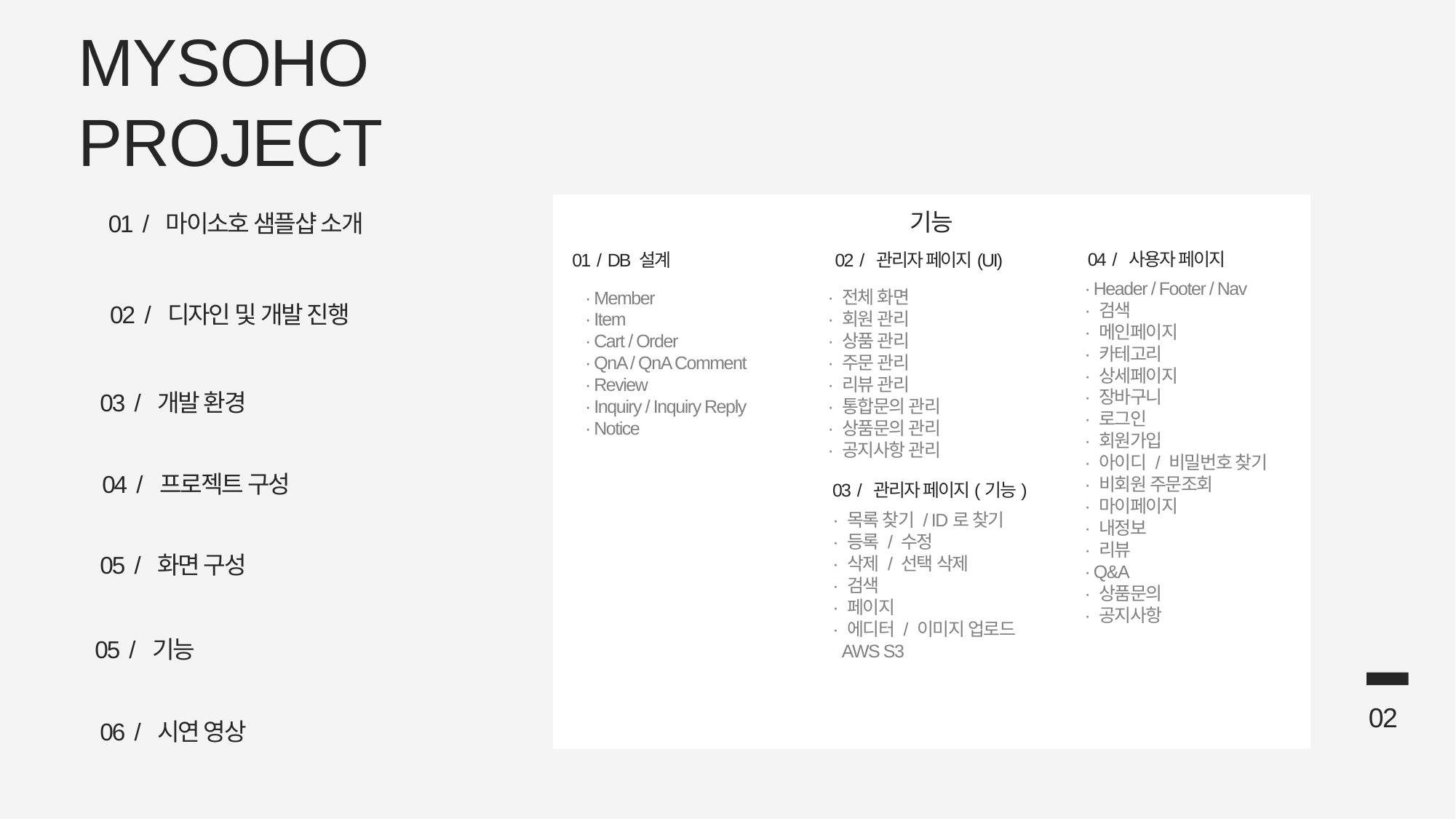

MYSOHO PROJECT
04  /  사용자 페이지
· Header / Footer / Nav
· 검색
· 메인페이지
· 카테고리
· 상세페이지
· 장바구니
· 로그인
· 회원가입
· 아이디 / 비밀번호 찾기
· 비회원 주문조회
· 마이페이지
· 내정보
· 리뷰
· Q&A
· 상품문의
· 공지사항

01  /  DB 설계
· Member
· Item
· Cart / Order
· QnA / QnA Comment
· Review
· Inquiry / Inquiry Reply
· Notice
02  /  관리자 페이지(UI)
· 전체 화면
· 회원 관리
· 상품 관리
· 주문 관리
· 리뷰 관리
· 통합문의 관리
· 상품문의 관리
· 공지사항 관리

02

기능
01  /  마이소호 샘플샵 소개
02  /  디자인 및 개발 진행
03  /  개발 환경
04  /  프로젝트 구성
03  /  관리자 페이지(기능)
· 목록 찾기 / ID로 찾기
· 등록 / 수정
· 삭제 / 선택 삭제
· 검색
· 페이지
· 에디터 / 이미지 업로드
  AWS S3
05  /  화면 구성
05  /  기능
06  /  시연 영상